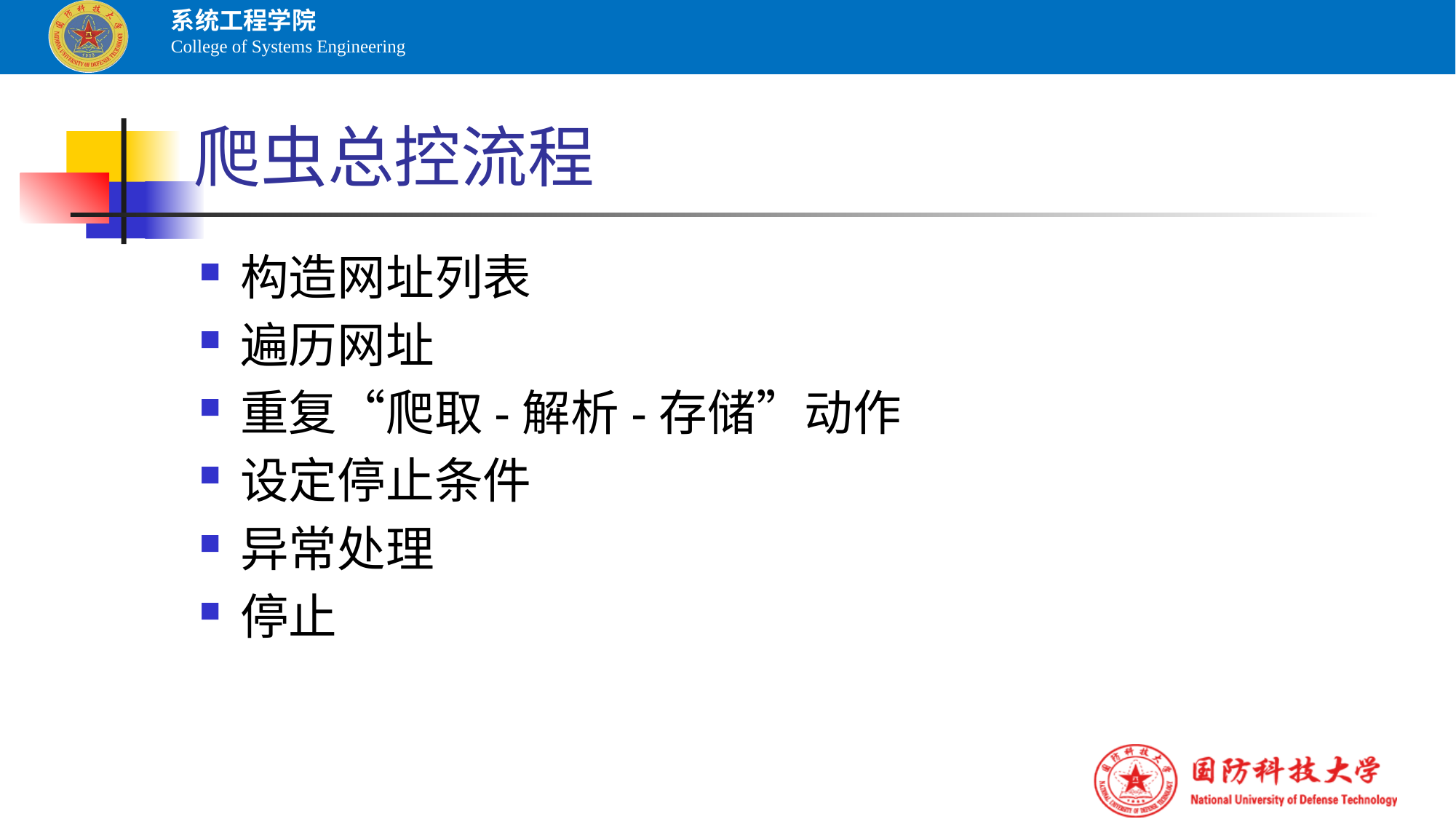

# 爬虫总控流程
构造网址列表
遍历网址
重复“爬取-解析-存储”动作
设定停止条件
异常处理
停止